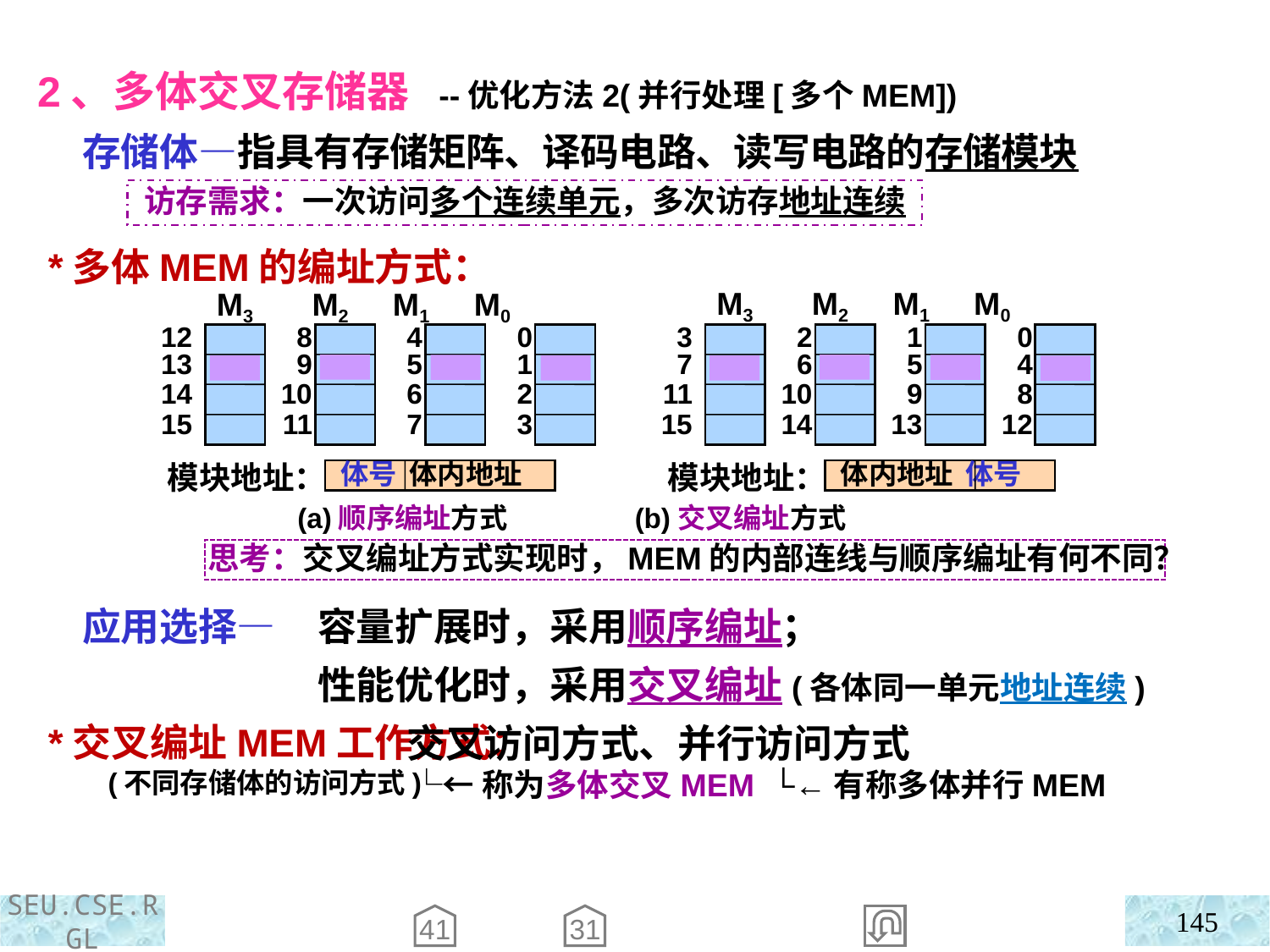

2、多体交叉存储器  --优化方法2(并行处理[多个MEM])
    存储体—指具有存储矩阵、译码电路、读写电路的存储模块
访存需求：一次访问多个连续单元，多次访存地址连续
 *多体MEM的编址方式：

    应用选择—

 *交叉编址MEM工作方式：
         (不同存储体的访问方式)
 M3       M2     M1     M0
 M3       M2     M1     M0
12
13
14
15

8
9
10
11

4
5
6
7

0
1
2
3

3
7
11
15

2
6
10
14

1
5
9
13

0
4
8
12

模块地址：
 体号  体内地址

模块地址：
 体内地址  体号

(a)顺序编址方式                   (b)交叉编址方式

思考：交叉编址方式实现时，MEM的内部连线与顺序编址有何不同？
容量扩展时，采用顺序编址；
性能优化时，采用交叉编址(各体同一单元地址连续)
         交叉访问方式、并行访问方式
             └←称为多体交叉MEM  └←有称多体并行MEM
145
41
31